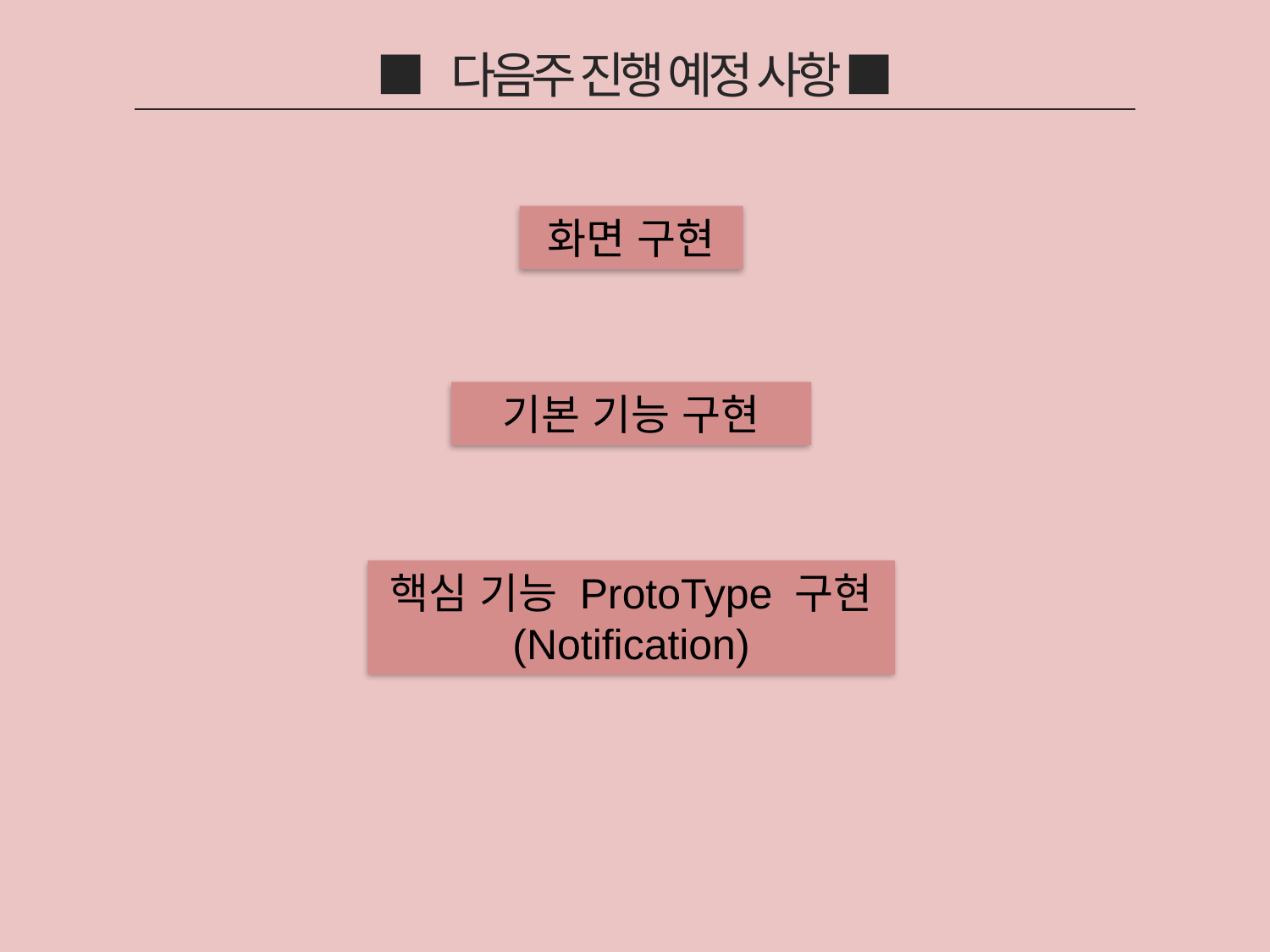

■ 다음주 진행 예정 사항 ■
화면 구현
기본 기능 구현
핵심 기능 ProtoType 구현
(Notification)